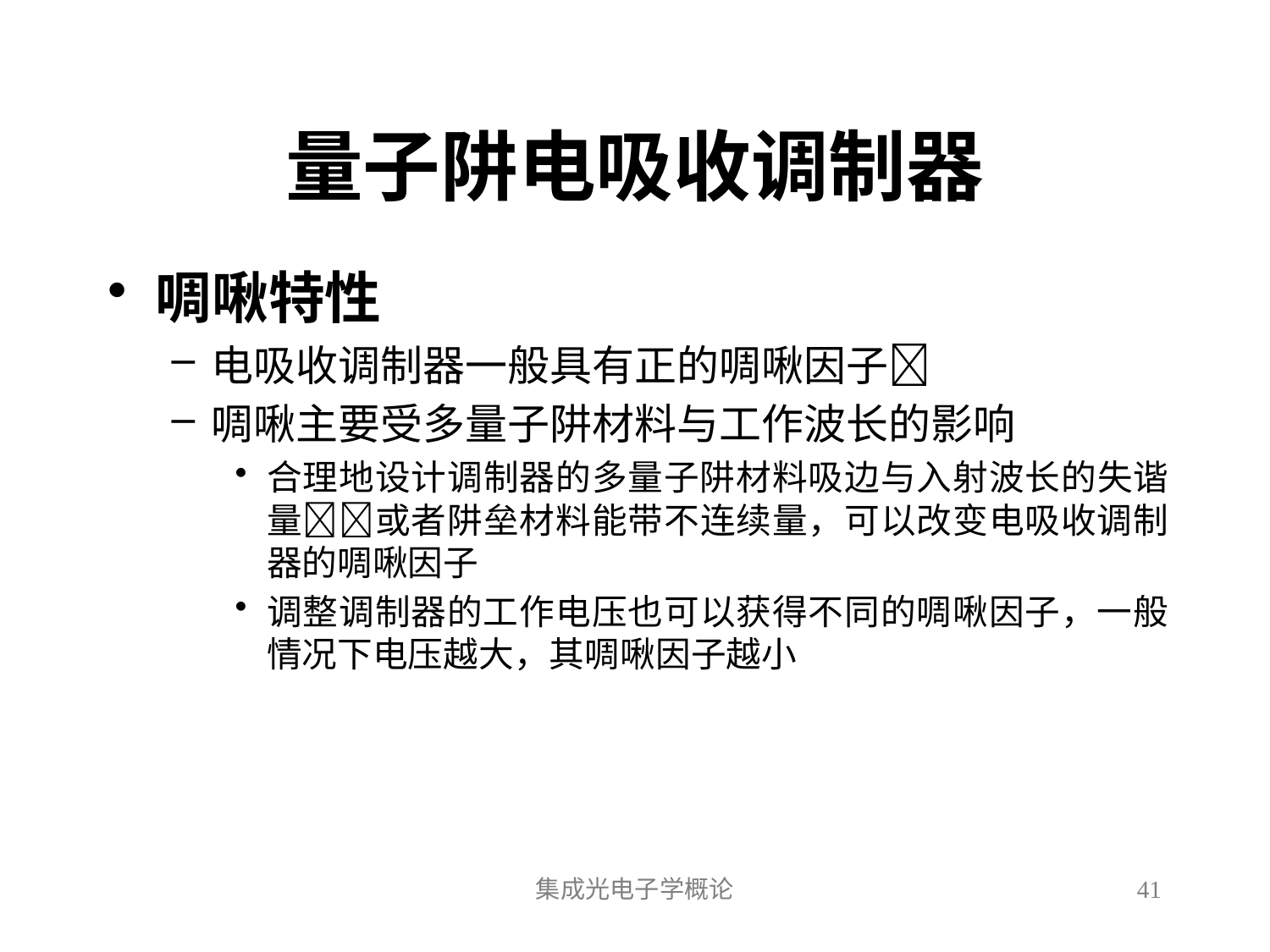

# 量子阱电吸收调制器
啁啾特性
电吸收调制器一般具有正的啁啾因子α
啁啾主要受多量子阱材料与工作波长的影响
合理地设计调制器的多量子阱材料吸边与入射波长的失谐量Δλ或者阱垒材料能带不连续量，可以改变电吸收调制器的啁啾因子
调整调制器的工作电压也可以获得不同的啁啾因子，一般情况下电压越大，其啁啾因子越小
集成光电子学概论
41